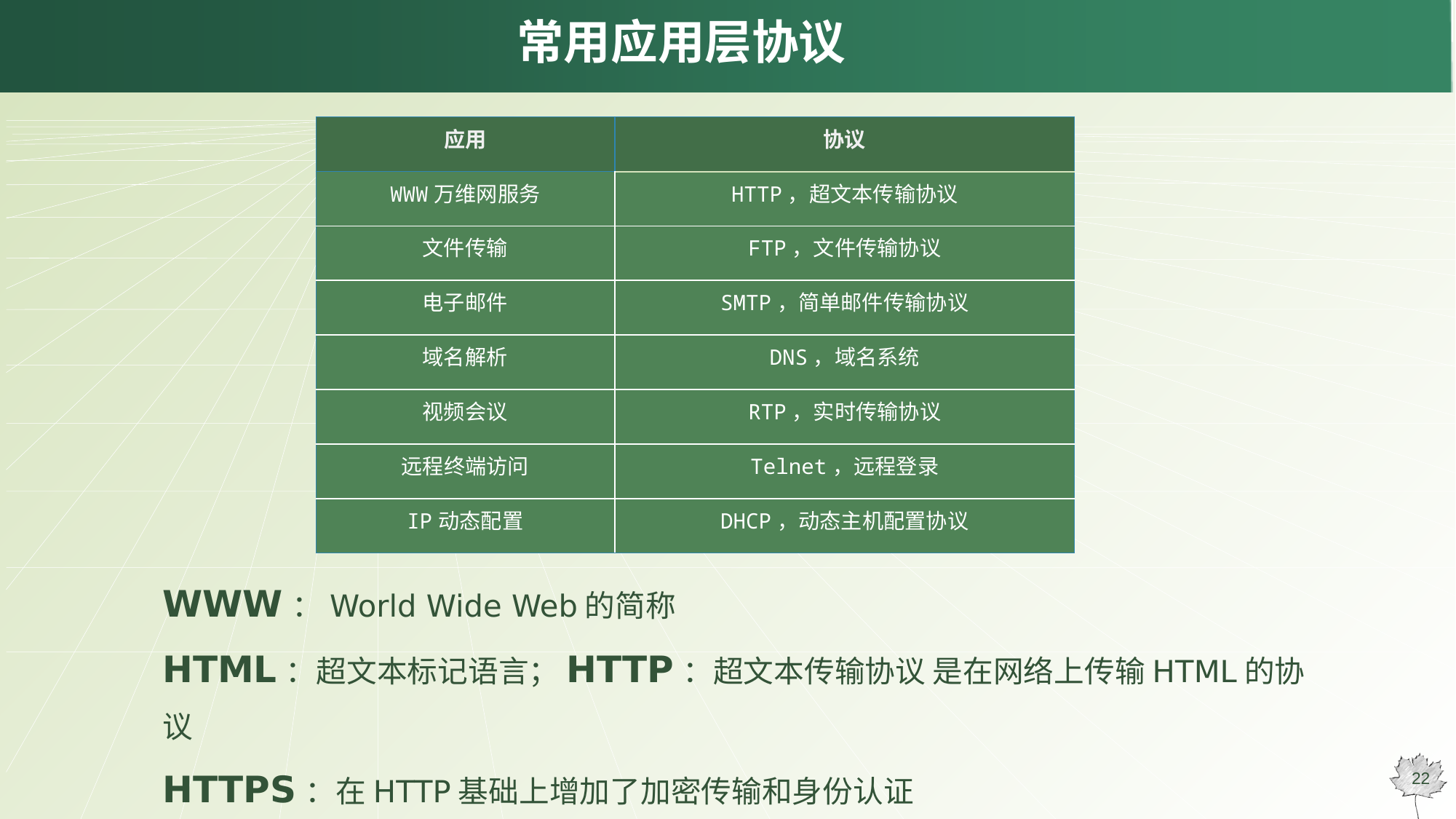

# 常用应用层协议
| 应用 | 协议 |
| --- | --- |
| WWW万维网服务 | HTTP，超文本传输协议 |
| 文件传输 | FTP，文件传输协议 |
| 电子邮件 | SMTP，简单邮件传输协议 |
| 域名解析 | DNS，域名系统 |
| 视频会议 | RTP，实时传输协议 |
| 远程终端访问 | Telnet，远程登录 |
| IP动态配置 | DHCP，动态主机配置协议 |
WWW：World Wide Web的简称
HTML：超文本标记语言；HTTP：超文本传输协议 是在网络上传输HTML的协议
HTTPS：在HTTP基础上增加了加密传输和身份认证
22